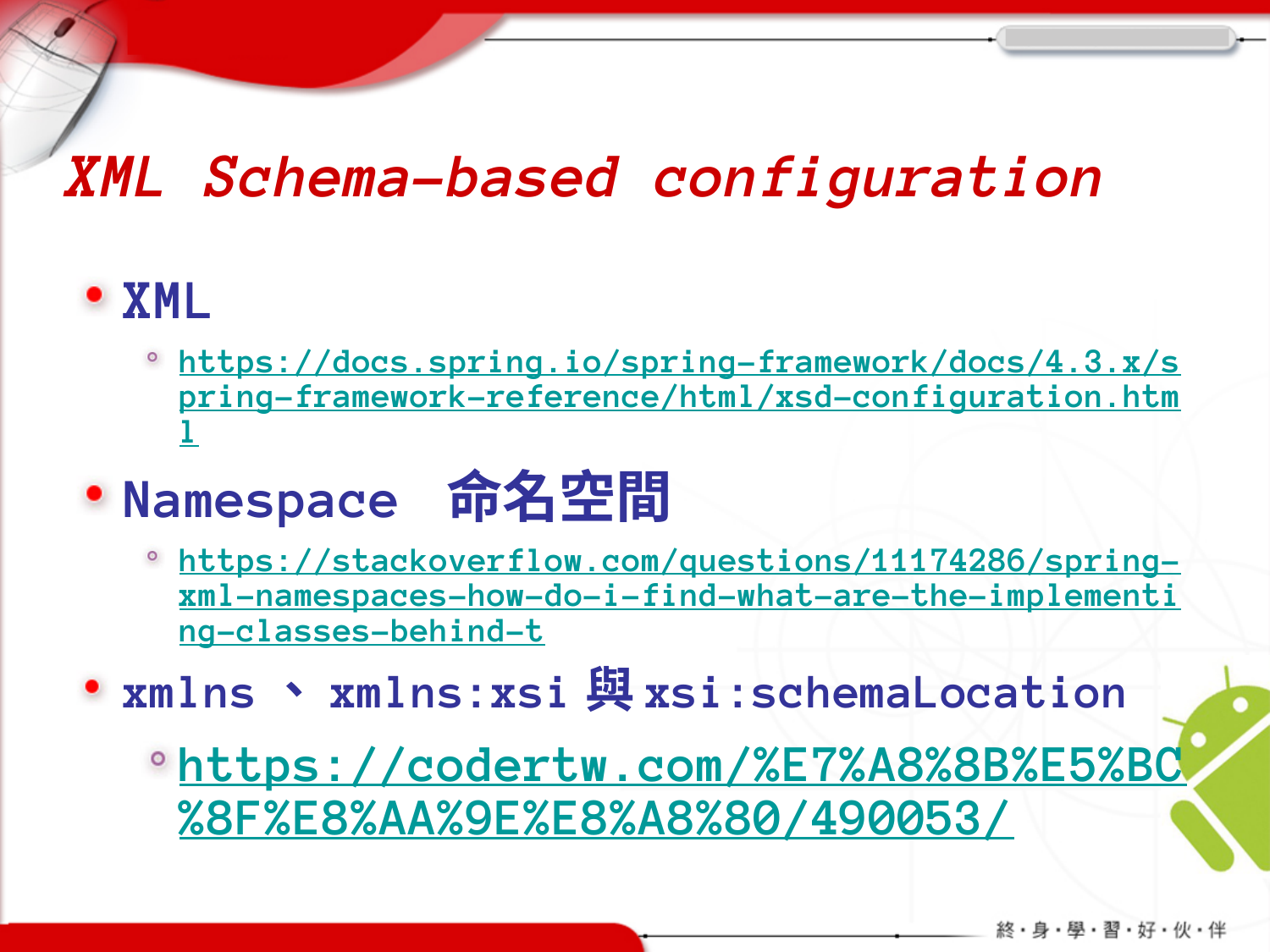

# XML Schema-based configuration
XML
https://docs.spring.io/spring-framework/docs/4.3.x/spring-framework-reference/html/xsd-configuration.html
Namespace 命名空間
https://stackoverflow.com/questions/11174286/spring-xml-namespaces-how-do-i-find-what-are-the-implementing-classes-behind-t
xmlns、xmlns:xsi與xsi:schemaLocation
https://codertw.com/%E7%A8%8B%E5%BC%8F%E8%AA%9E%E8%A8%80/490053/